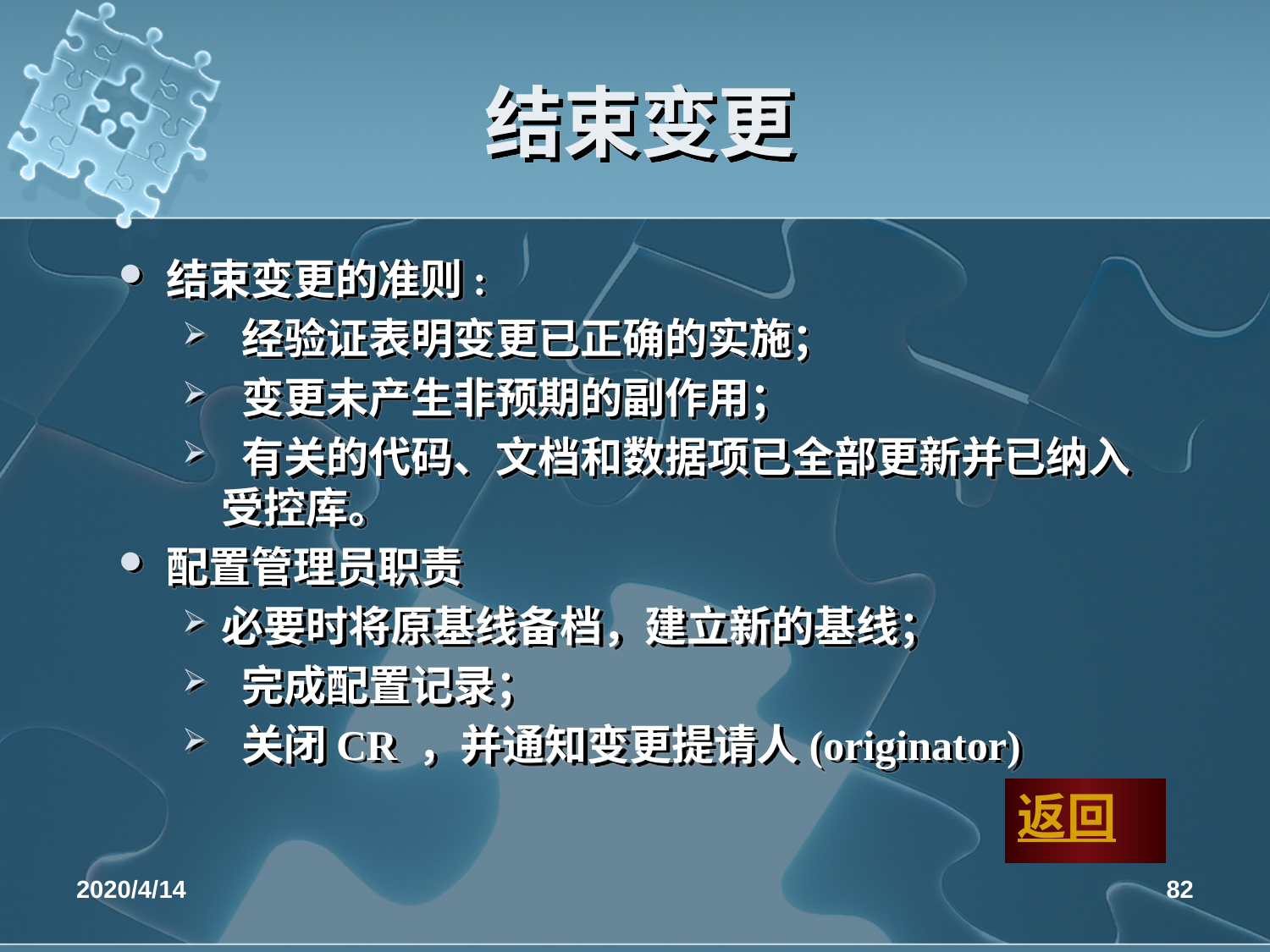

# 结束变更
结束变更的准则:
 经验证表明变更已正确的实施；
 变更未产生非预期的副作用；
 有关的代码、文档和数据项已全部更新并已纳入受控库。
配置管理员职责
必要时将原基线备档，建立新的基线；
 完成配置记录；
 关闭CR ，并通知变更提请人(originator)
返回
2020/4/14
82